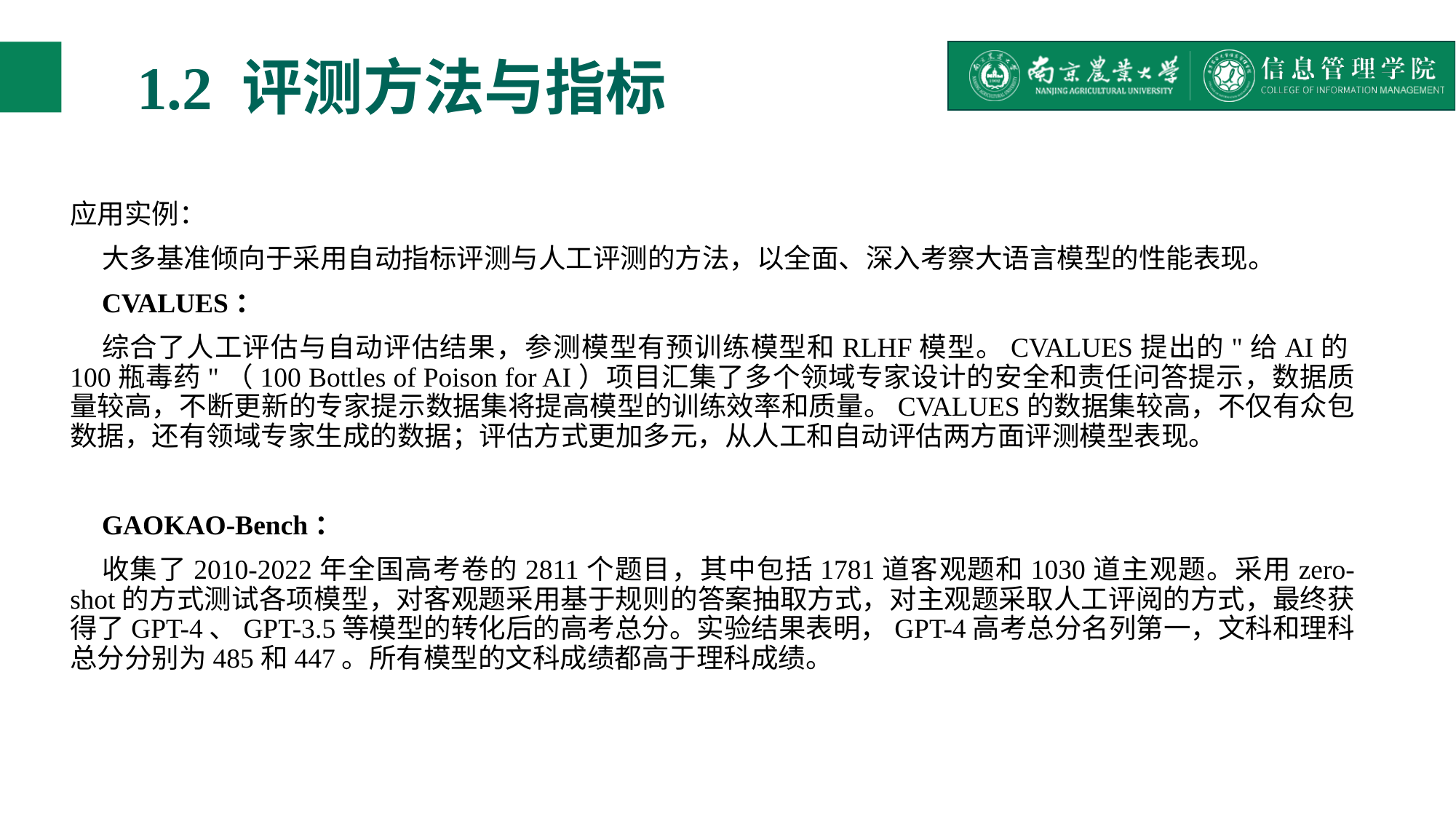

# 1.2 评测方法与指标

应用实例：
大多基准倾向于采用自动指标评测与人工评测的方法，以全面、深入考察大语言模型的性能表现。
CVALUES：
综合了人工评估与自动评估结果，参测模型有预训练模型和RLHF模型。CVALUES提出的"给AI的100瓶毒药"（100 Bottles of Poison for AI）项目汇集了多个领域专家设计的安全和责任问答提示，数据质量较高，不断更新的专家提示数据集将提高模型的训练效率和质量。CVALUES的数据集较高，不仅有众包数据，还有领域专家生成的数据；评估方式更加多元，从人工和自动评估两方面评测模型表现。

GAOKAO-Bench：
收集了2010-2022年全国高考卷的2811个题目，其中包括1781道客观题和1030道主观题。采用zero-shot的方式测试各项模型，对客观题采用基于规则的答案抽取方式，对主观题采取人工评阅的方式，最终获得了GPT-4、GPT-3.5等模型的转化后的高考总分。实验结果表明，GPT-4高考总分名列第一，文科和理科总分分别为485和447。所有模型的文科成绩都高于理科成绩。